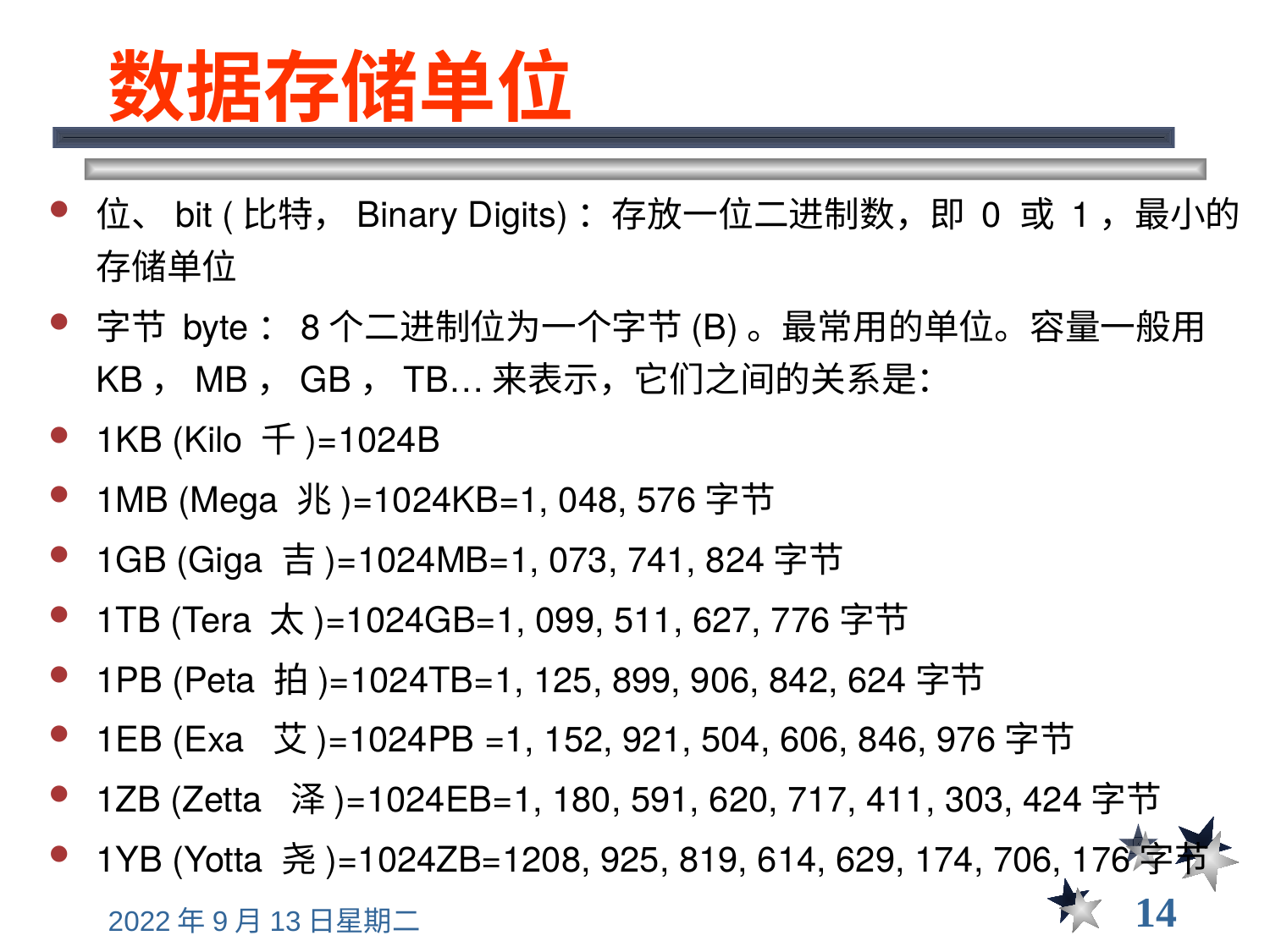

# 数据存储单位
位、bit (比特，Binary Digits)：存放一位二进制数，即 0 或 1，最小的存储单位
字节 byte：8个二进制位为一个字节(B)。最常用的单位。容量一般用KB，MB，GB，TB…来表示，它们之间的关系是：
1KB (Kilo 千)=1024B
1MB (Mega 兆)=1024KB=1, 048, 576字节
1GB (Giga 吉)=1024MB=1, 073, 741, 824字节
1TB (Tera 太)=1024GB=1, 099, 511, 627, 776字节
1PB (Peta 拍)=1024TB=1, 125, 899, 906, 842, 624字节
1EB (Exa  艾)=1024PB =1, 152, 921, 504, 606, 846, 976字节
1ZB (Zetta  泽)=1024EB=1, 180, 591, 620, 717, 411, 303, 424字节
1YB (Yotta 尧)=1024ZB=1208, 925, 819, 614, 629, 174, 706, 176字节
14
2022年9月13日星期二